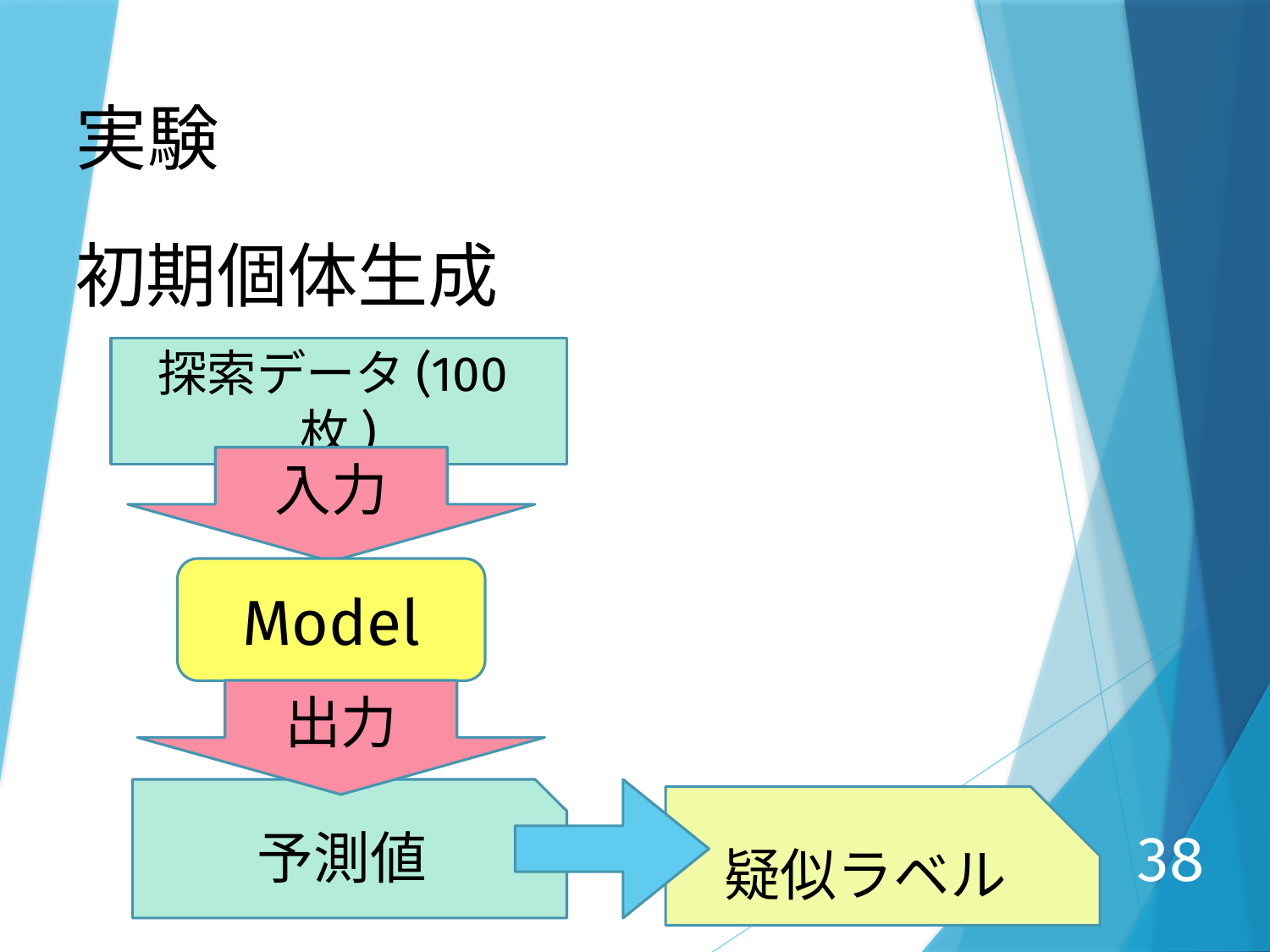

実験
初期個体生成
探索データ(100枚)
入力
Model
出力

予測値
疑似ラベル
38